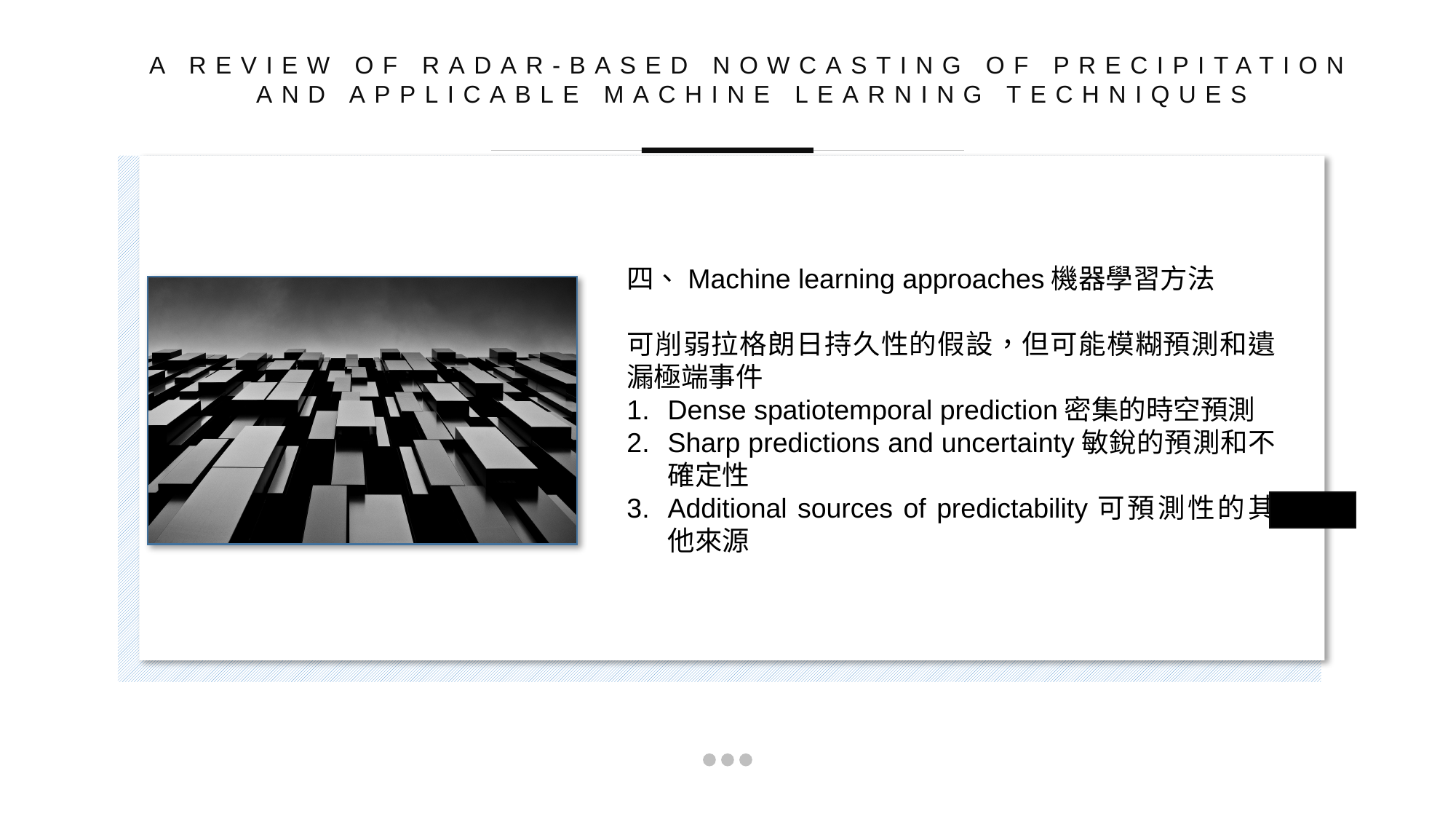

A REVIEW OF RADAR-BASED NOWCASTING OF PRECIPITATION AND APPLICABLE MACHINE LEARNING TECHNIQUES

四、Machine learning approaches機器學習方法

可削弱拉格朗日持久性的假設，但可能模糊預測和遺漏極端事件
Dense spatiotemporal prediction密集的時空預測
Sharp predictions and uncertainty敏銳的預測和不確定性
Additional sources of predictability可預測性的其他來源